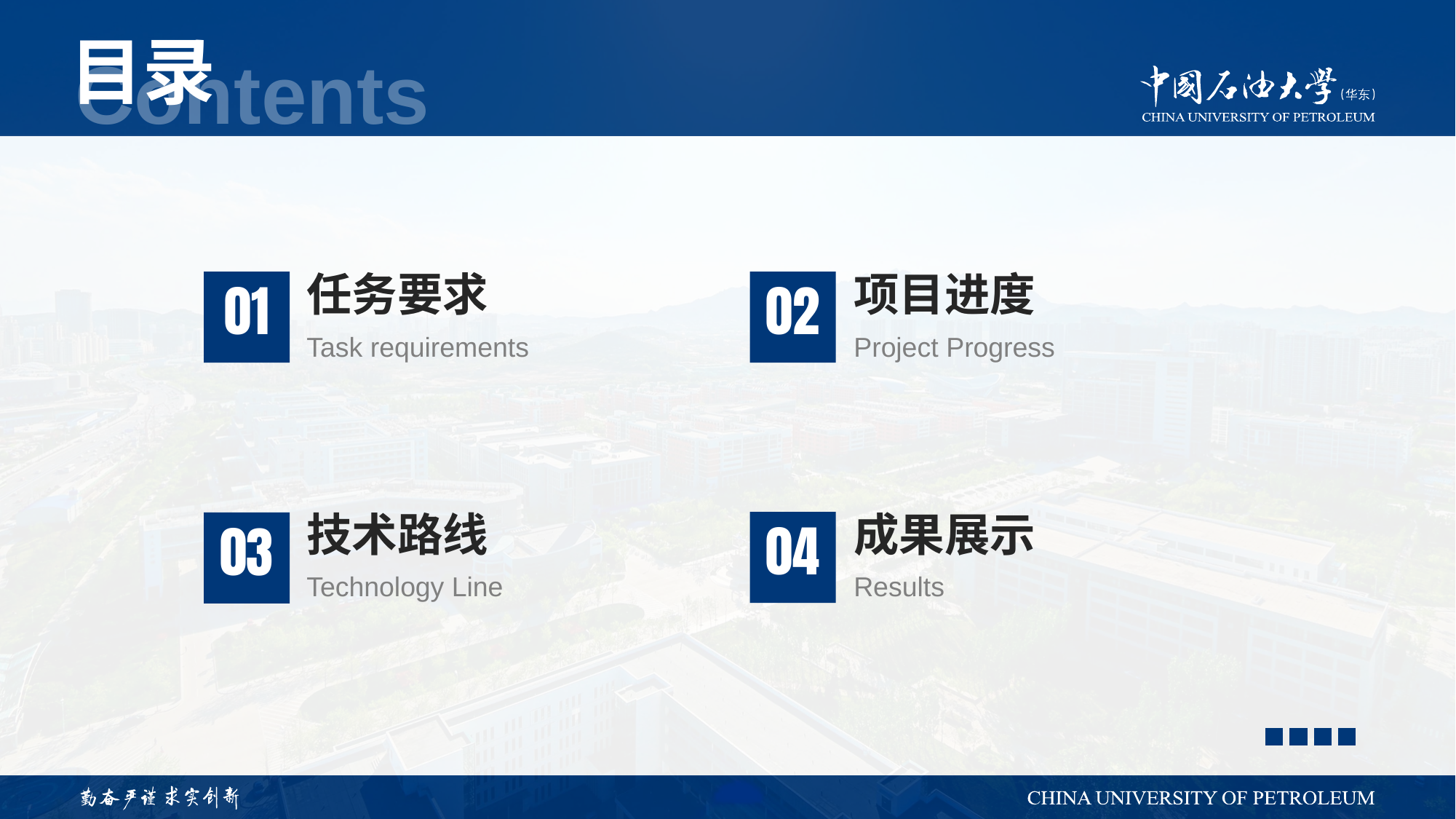

01
02
任务要求
项目进度
Task requirements
Project Progress
04
技术路线
成果展示
03
Technology Line
Results